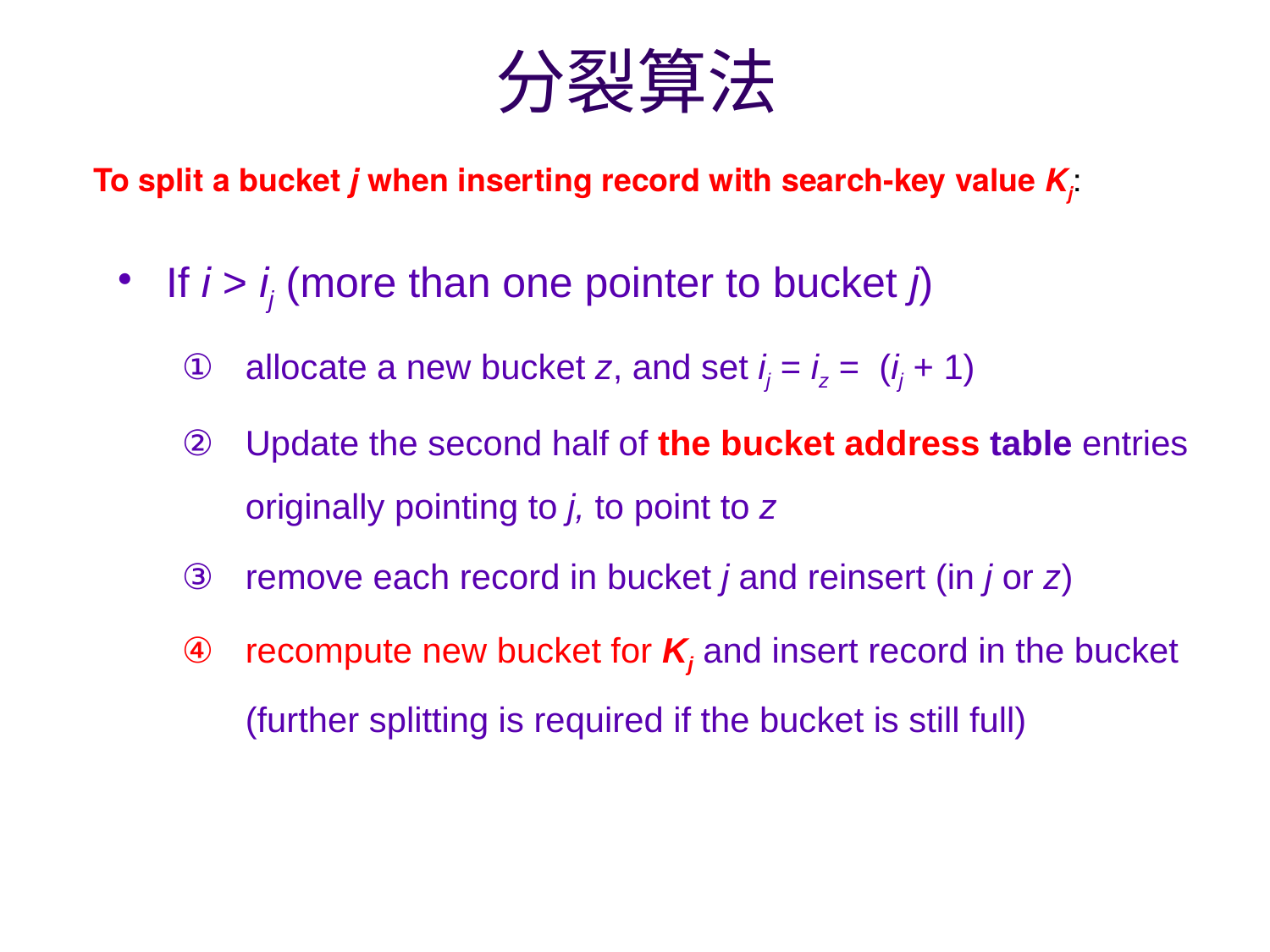

# 分裂算法
To split a bucket j when inserting record with search-key value Kj:
If i > ij (more than one pointer to bucket j)
allocate a new bucket z, and set ij = iz =  (ij + 1)
Update the second half of the bucket address table entries originally pointing to j, to point to z
remove each record in bucket j and reinsert (in j or z)
recompute new bucket for Kj and insert record in the bucket (further splitting is required if the bucket is still full)